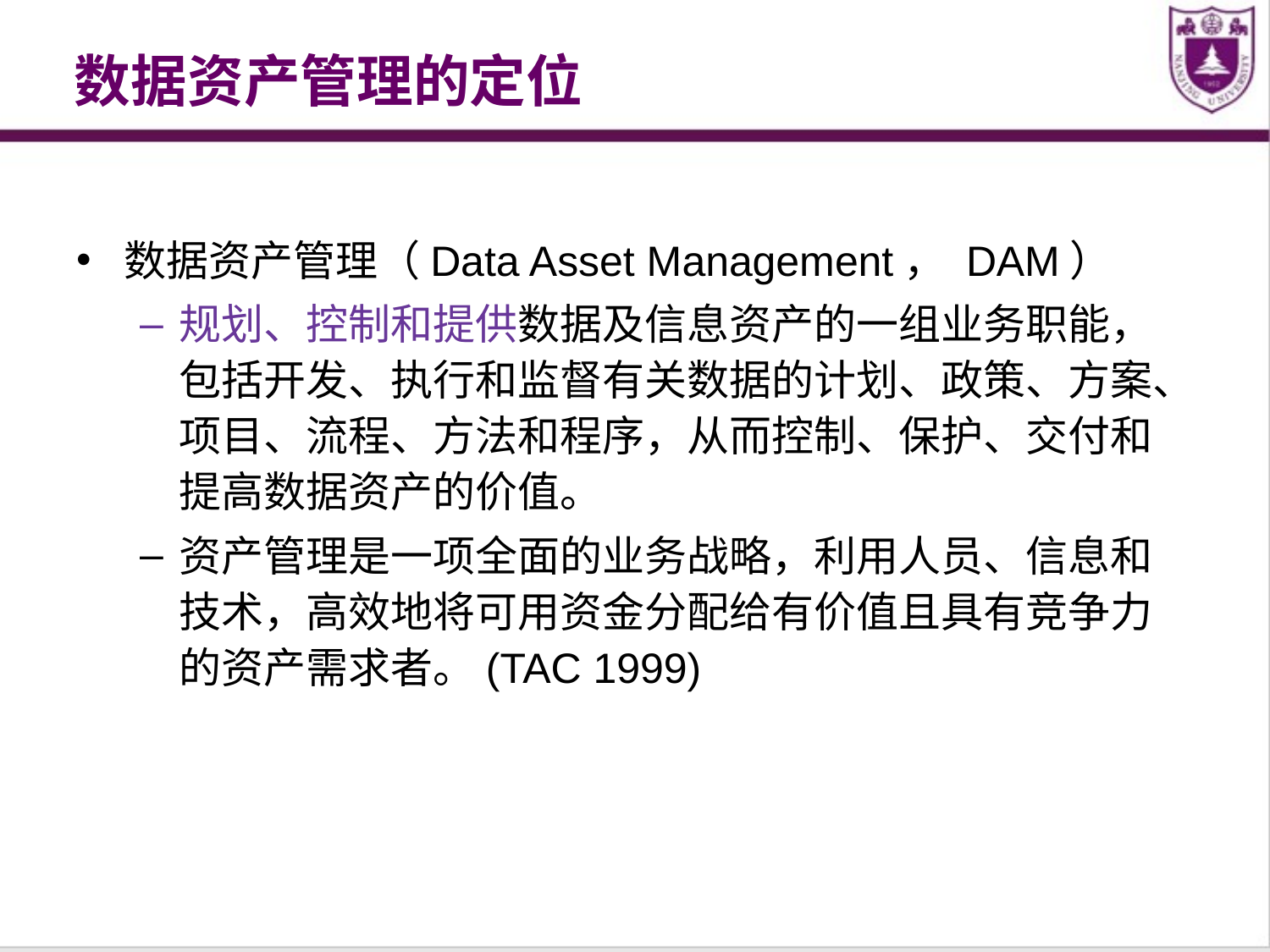

# 数据资产管理的定位
数据资产管理（Data Asset Management， DAM）
规划、控制和提供数据及信息资产的一组业务职能，包括开发、执行和监督有关数据的计划、政策、方案、项目、流程、方法和程序，从而控制、保护、交付和提高数据资产的价值。
资产管理是一项全面的业务战略，利用人员、信息和技术，高效地将可用资金分配给有价值且具有竞争力的资产需求者。(TAC 1999)